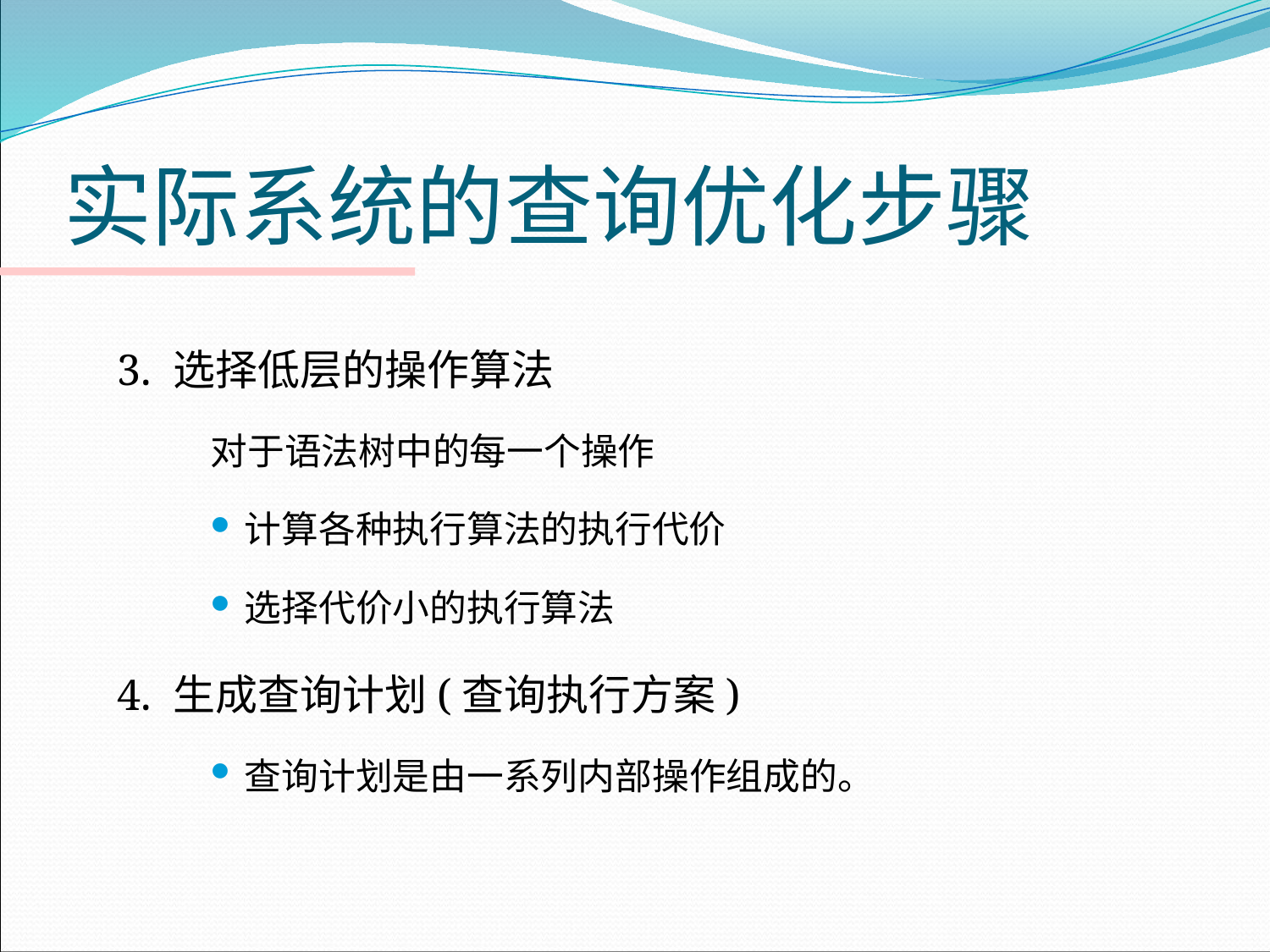

# 实际系统的查询优化步骤
3. 选择低层的操作算法
对于语法树中的每一个操作
计算各种执行算法的执行代价
选择代价小的执行算法
4. 生成查询计划(查询执行方案)
查询计划是由一系列内部操作组成的。

843